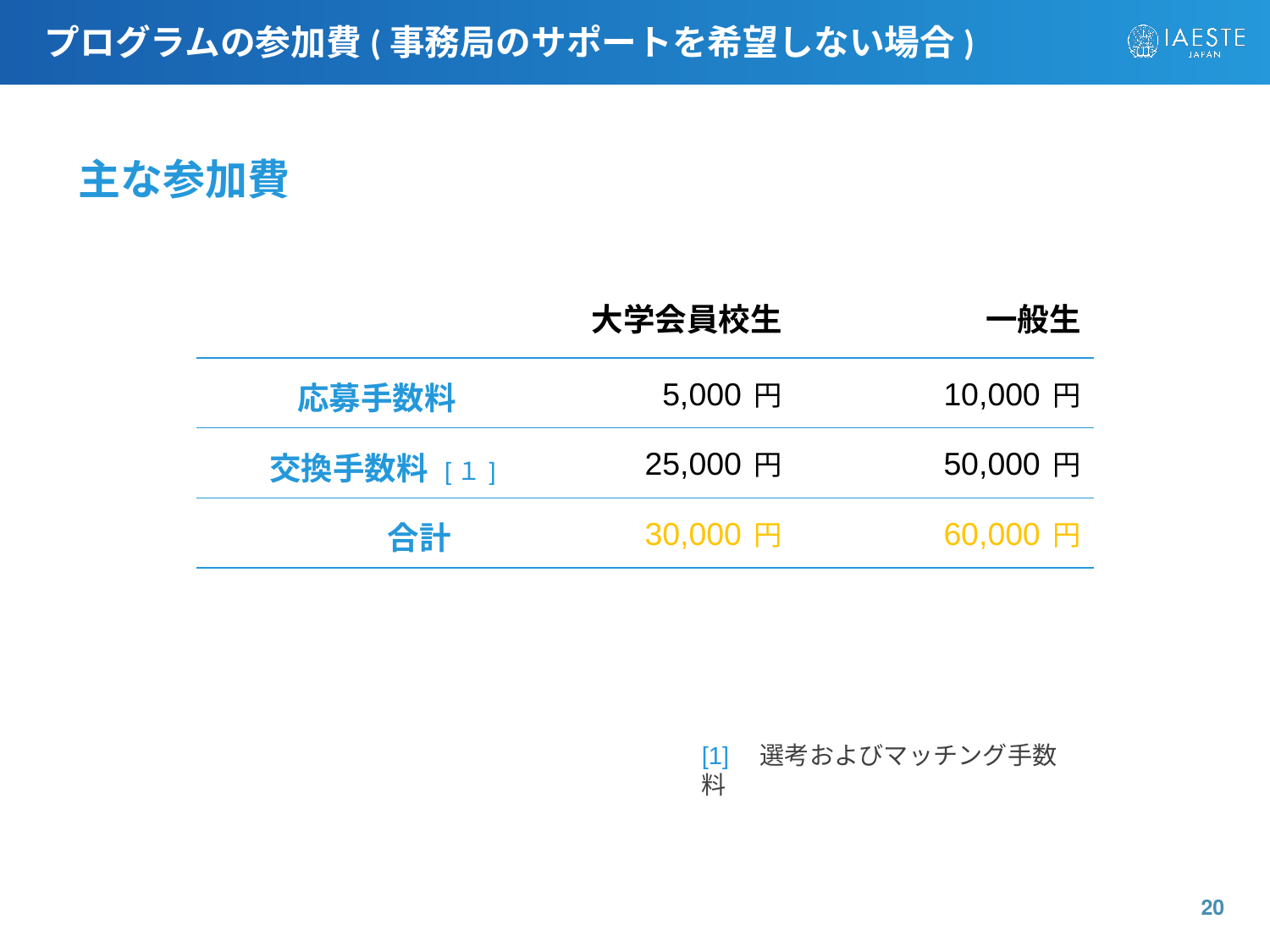

# プログラムの参加費(事務局のサポートを希望しない場合)
主な参加費
|  | 大学会員校生 | 一般生 |
| --- | --- | --- |
| 応募手数料 | 5,000円 | 10,000円 |
| 交換手数料 [１] | 25,000円 | 50,000円 |
| 合計 | 30,000円 | 60,000円 |
[1]　選考およびマッチング手数料

20